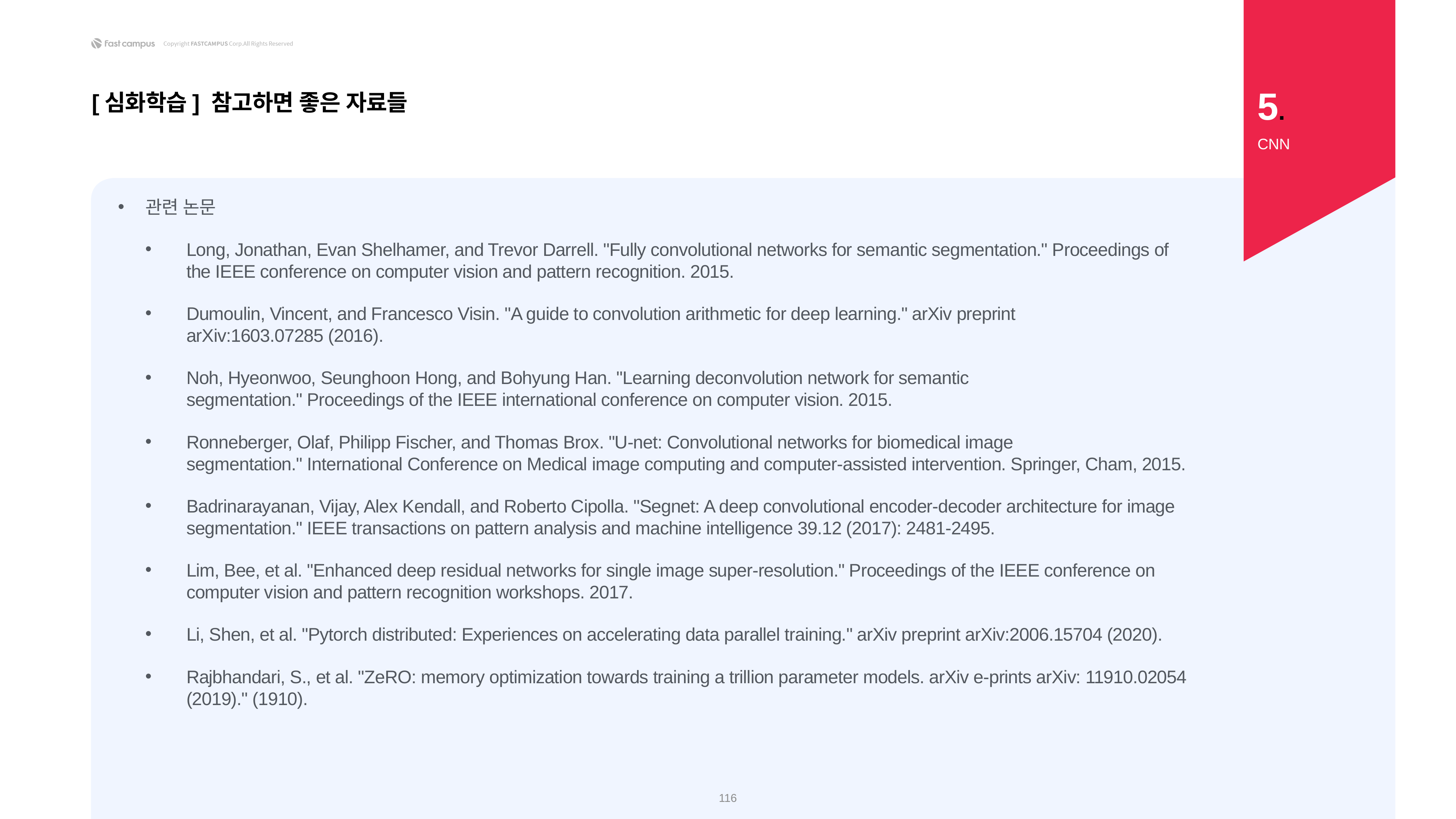

5.
[심화학습] 참고하면 좋은 자료들
CNN
관련 논문
Long, Jonathan, Evan Shelhamer, and Trevor Darrell. "Fully convolutional networks for semantic segmentation." Proceedings of the IEEE conference on computer vision and pattern recognition. 2015.
Dumoulin, Vincent, and Francesco Visin. "A guide to convolution arithmetic for deep learning." arXiv preprint arXiv:1603.07285 (2016).
Noh, Hyeonwoo, Seunghoon Hong, and Bohyung Han. "Learning deconvolution network for semantic segmentation." Proceedings of the IEEE international conference on computer vision. 2015.
Ronneberger, Olaf, Philipp Fischer, and Thomas Brox. "U-net: Convolutional networks for biomedical image segmentation." International Conference on Medical image computing and computer-assisted intervention. Springer, Cham, 2015.
Badrinarayanan, Vijay, Alex Kendall, and Roberto Cipolla. "Segnet: A deep convolutional encoder-decoder architecture for image segmentation." IEEE transactions on pattern analysis and machine intelligence 39.12 (2017): 2481-2495.
Lim, Bee, et al. "Enhanced deep residual networks for single image super-resolution." Proceedings of the IEEE conference on computer vision and pattern recognition workshops. 2017.
Li, Shen, et al. "Pytorch distributed: Experiences on accelerating data parallel training." arXiv preprint arXiv:2006.15704 (2020).
Rajbhandari, S., et al. "ZeRO: memory optimization towards training a trillion parameter models. arXiv e-prints arXiv: 11910.02054 (2019)." (1910).
116